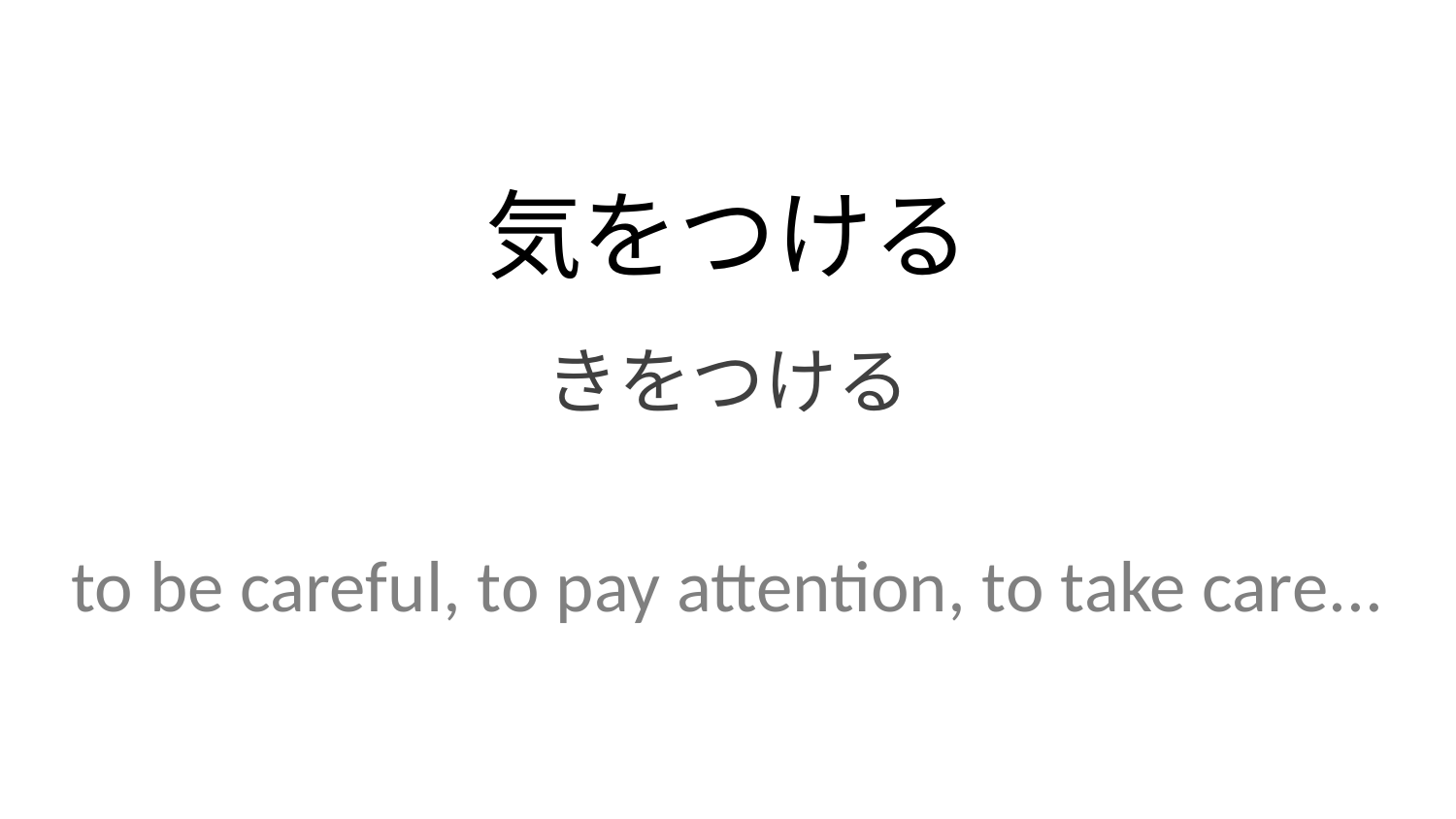

気をつける

きをつける
to be careful, to pay attention, to take care...